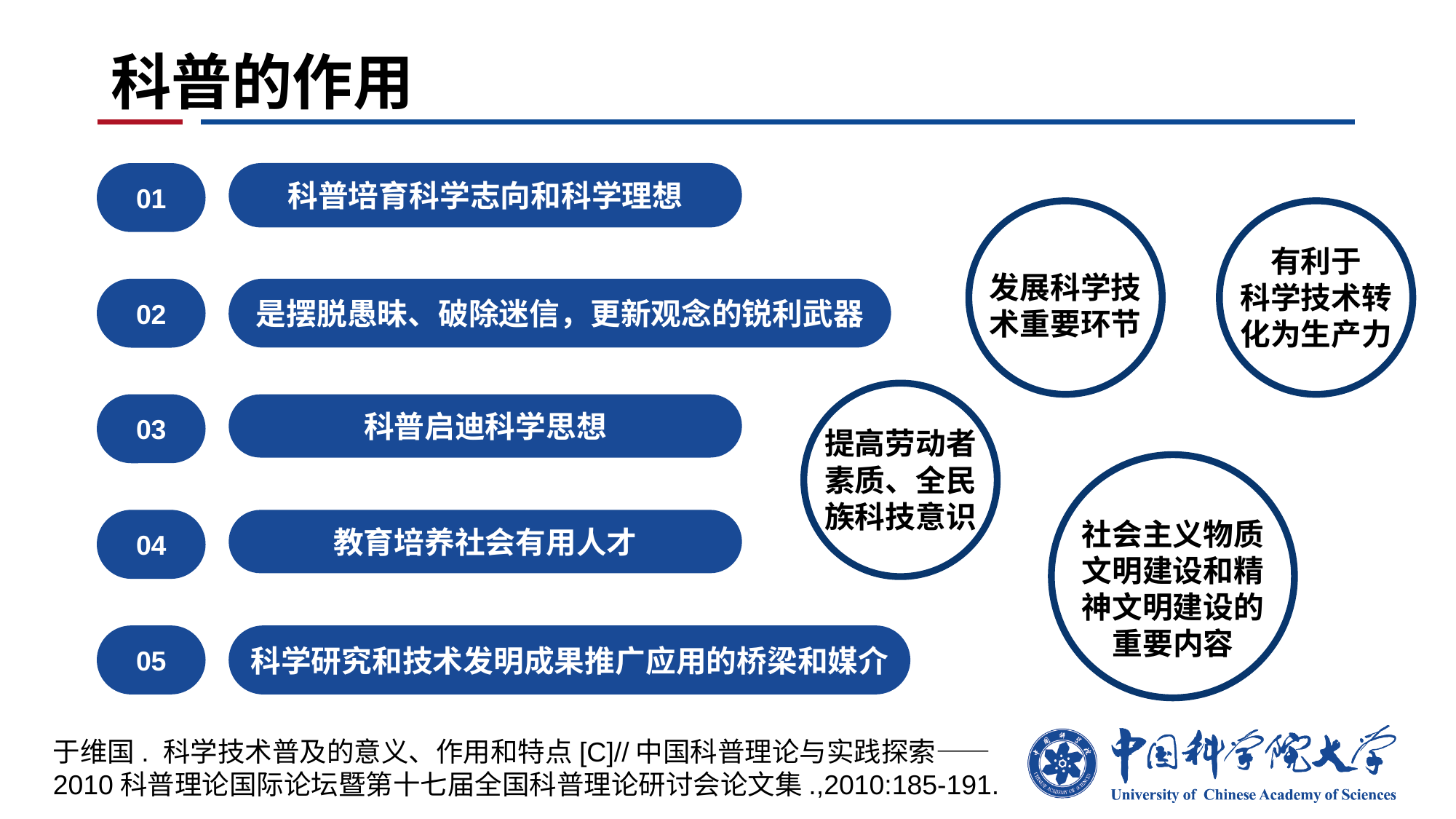

# 科普的作用
01
科普培育科学志向和科学理想

有利于
科学技术转化为生产力
发展科学技术重要环节
是摆脱愚昧、破除迷信，更新观念的锐利武器
02

03
科普启迪科学思想
提高劳动者素质、全民族科技意识

04
教育培养社会有用人才
社会主义物质文明建设和精神文明建设的重要内容
科学研究和技术发明成果推广应用的桥梁和媒介
05
于维国. 科学技术普及的意义、作用和特点[C]//中国科普理论与实践探索——2010科普理论国际论坛暨第十七届全国科普理论研讨会论文集.,2010:185-191.